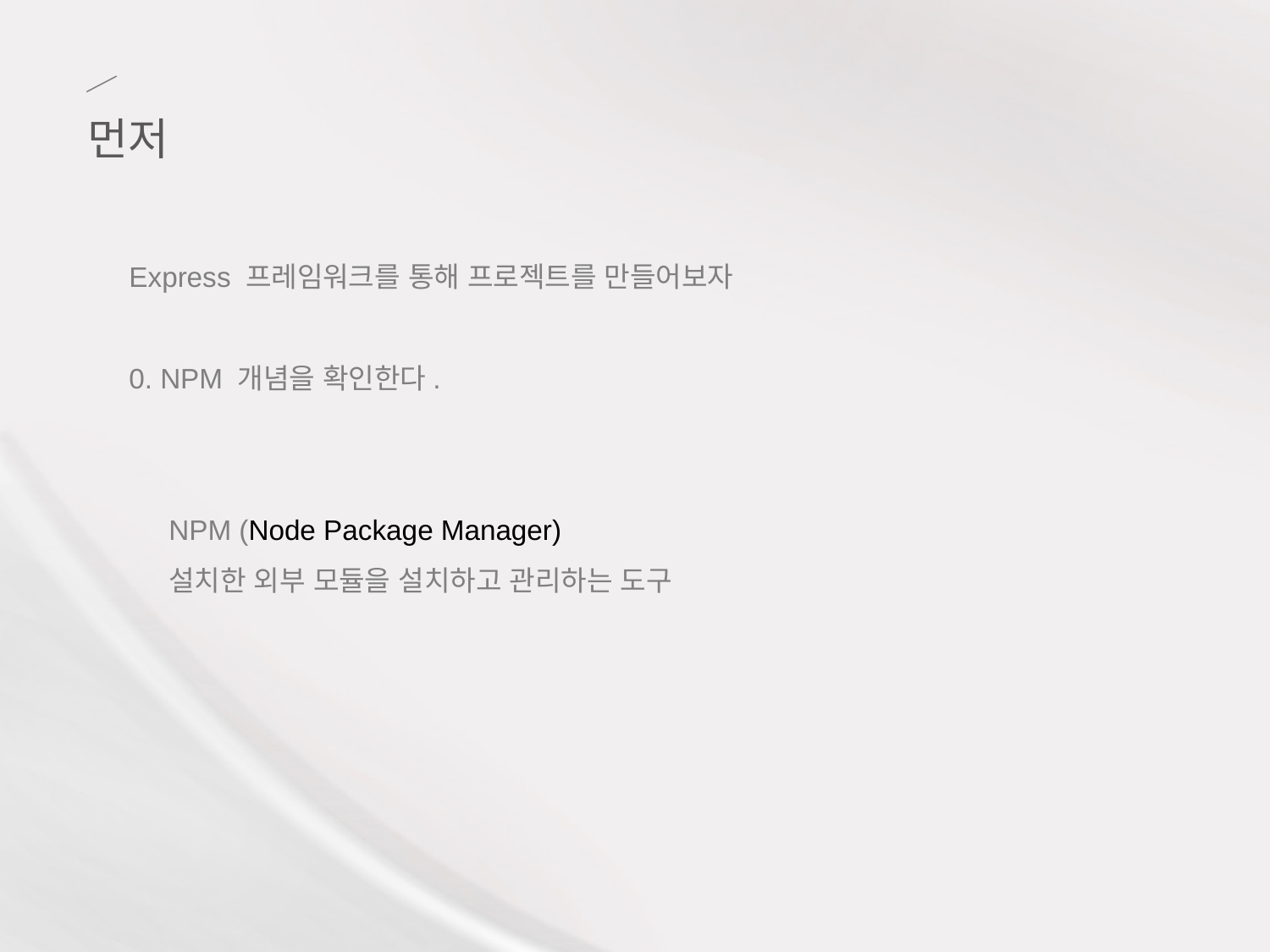

먼저
Express 프레임워크를 통해 프로젝트를 만들어보자

0. NPM 개념을 확인한다.

	NPM (Node Package Manager)
	설치한 외부 모듈을 설치하고 관리하는 도구